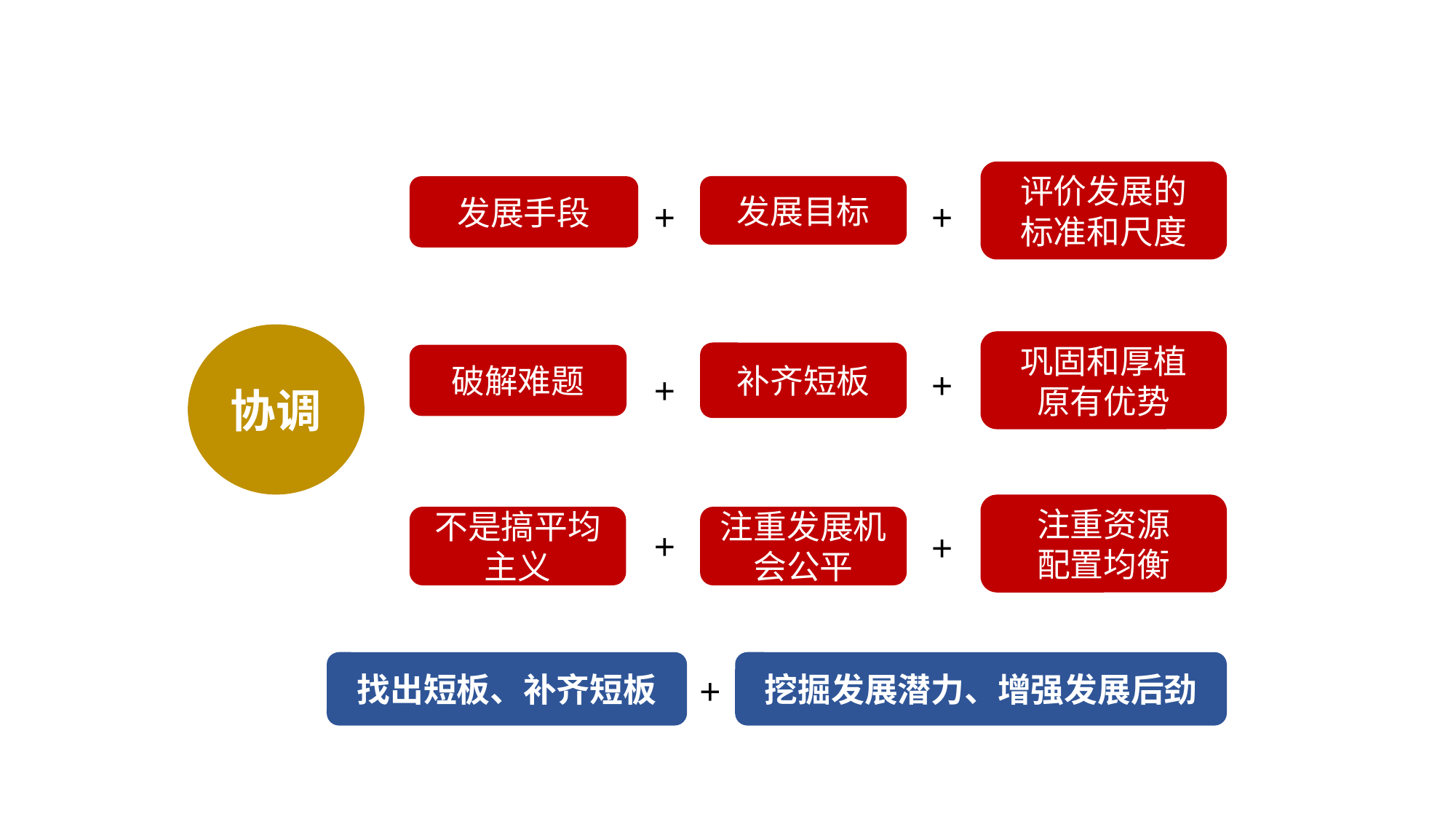

评价发展的
标准和尺度
发展目标
发展手段
+
+
协调
巩固和厚植
原有优势
补齐短板
破解难题
+
+
注重资源
配置均衡
不是搞平均主义
注重发展机会公平
+
+
找出短板、补齐短板
挖掘发展潜力、增强发展后劲
+